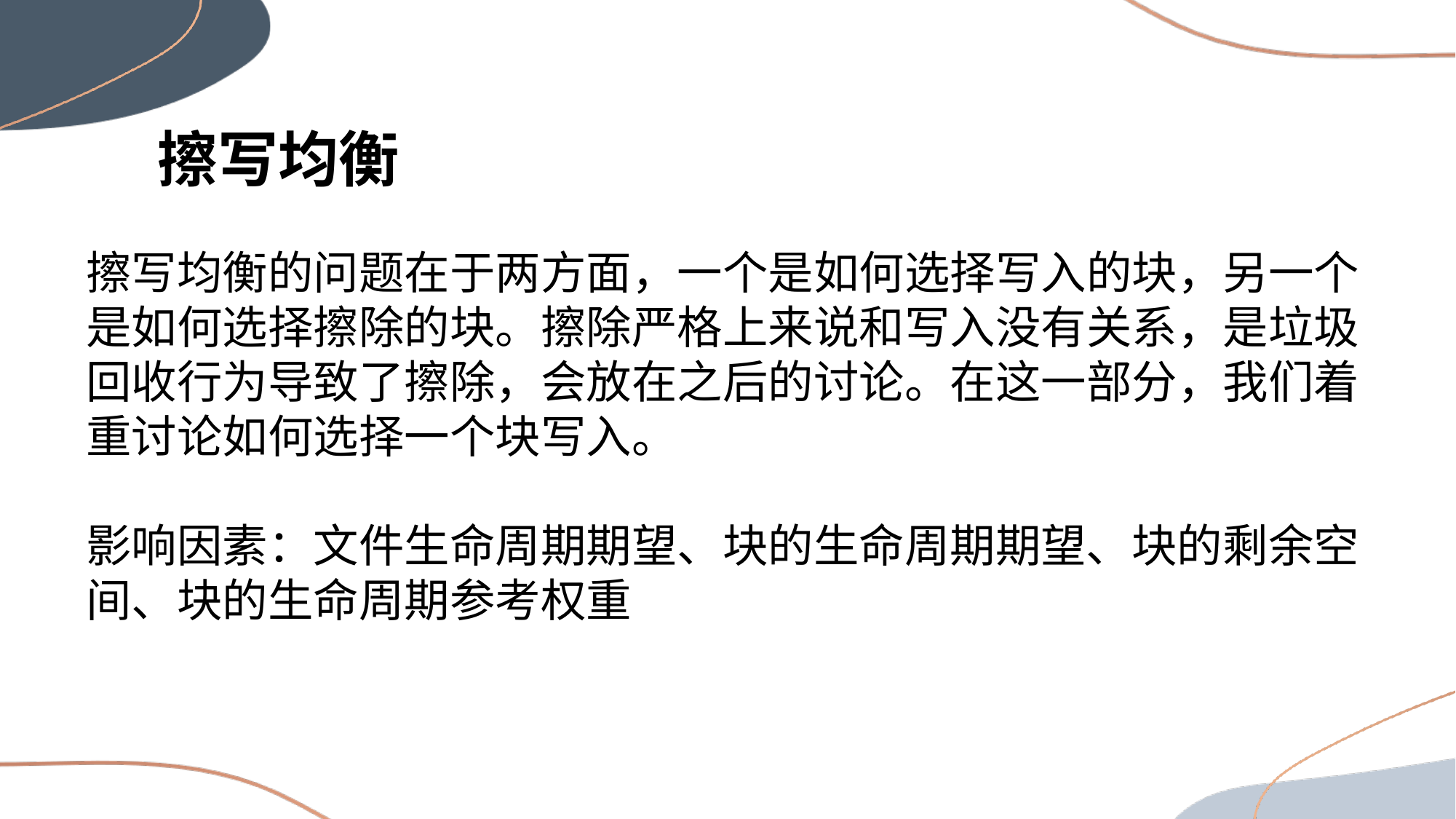

擦写均衡
擦写均衡的问题在于两方面，一个是如何选择写入的块，另一个是如何选择擦除的块。擦除严格上来说和写入没有关系，是垃圾回收行为导致了擦除，会放在之后的讨论。在这一部分，我们着重讨论如何选择一个块写入。

影响因素：文件生命周期期望、块的生命周期期望、块的剩余空间、块的生命周期参考权重